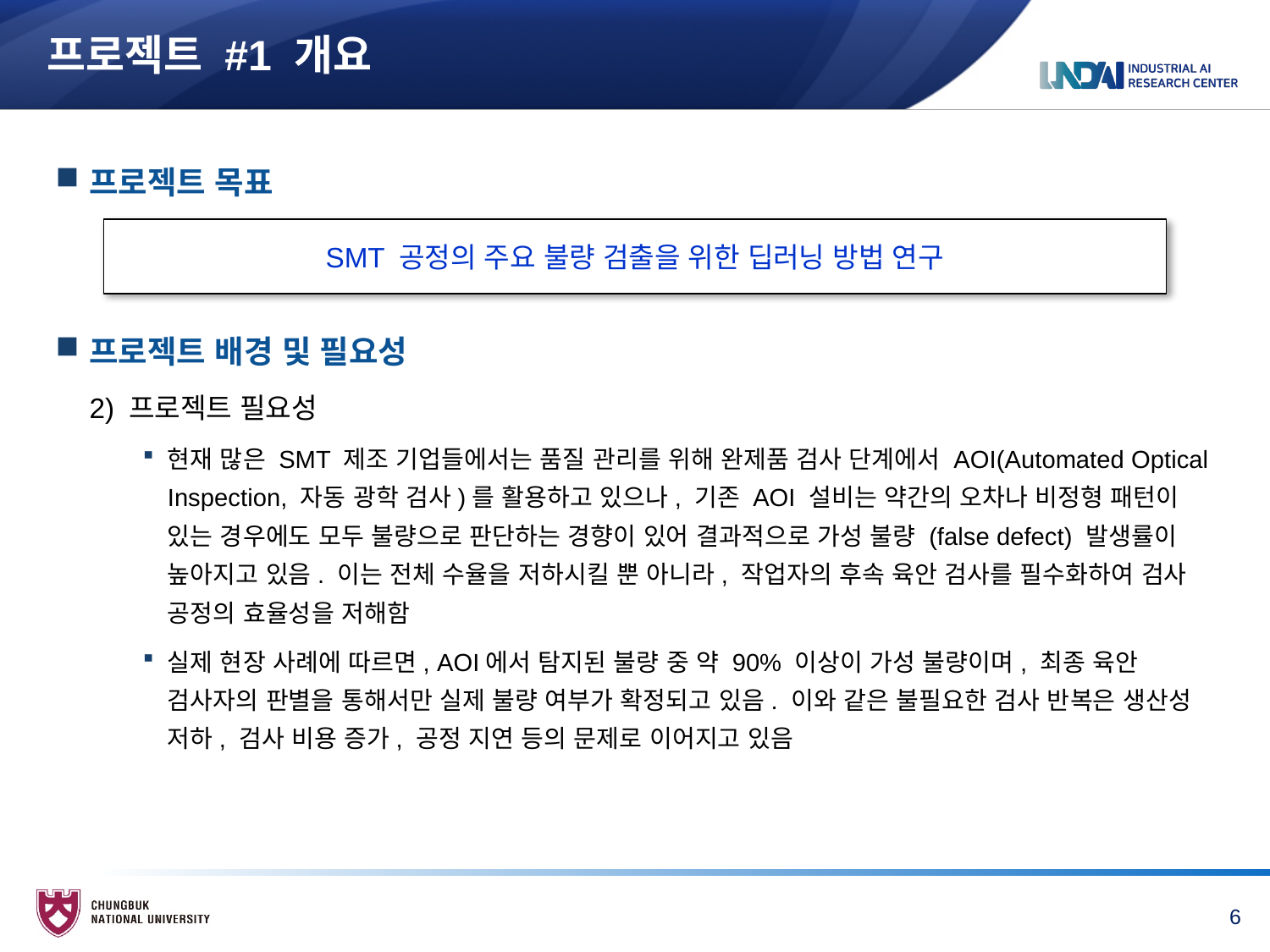

# 프로젝트 #1 개요
프로젝트 목표

프로젝트 배경 및 필요성
2) 프로젝트 필요성
현재 많은 SMT 제조 기업들에서는 품질 관리를 위해 완제품 검사 단계에서 AOI(Automated Optical Inspection, 자동 광학 검사)를 활용하고 있으나, 기존 AOI 설비는 약간의 오차나 비정형 패턴이 있는 경우에도 모두 불량으로 판단하는 경향이 있어 결과적으로 가성 불량 (false defect) 발생률이 높아지고 있음. 이는 전체 수율을 저하시킬 뿐 아니라, 작업자의 후속 육안 검사를 필수화하여 검사 공정의 효율성을 저해함
실제 현장 사례에 따르면, AOI에서 탐지된 불량 중 약 90% 이상이 가성 불량이며, 최종 육안 검사자의 판별을 통해서만 실제 불량 여부가 확정되고 있음. 이와 같은 불필요한 검사 반복은 생산성 저하, 검사 비용 증가, 공정 지연 등의 문제로 이어지고 있음
SMT 공정의 주요 불량 검출을 위한 딥러닝 방법 연구